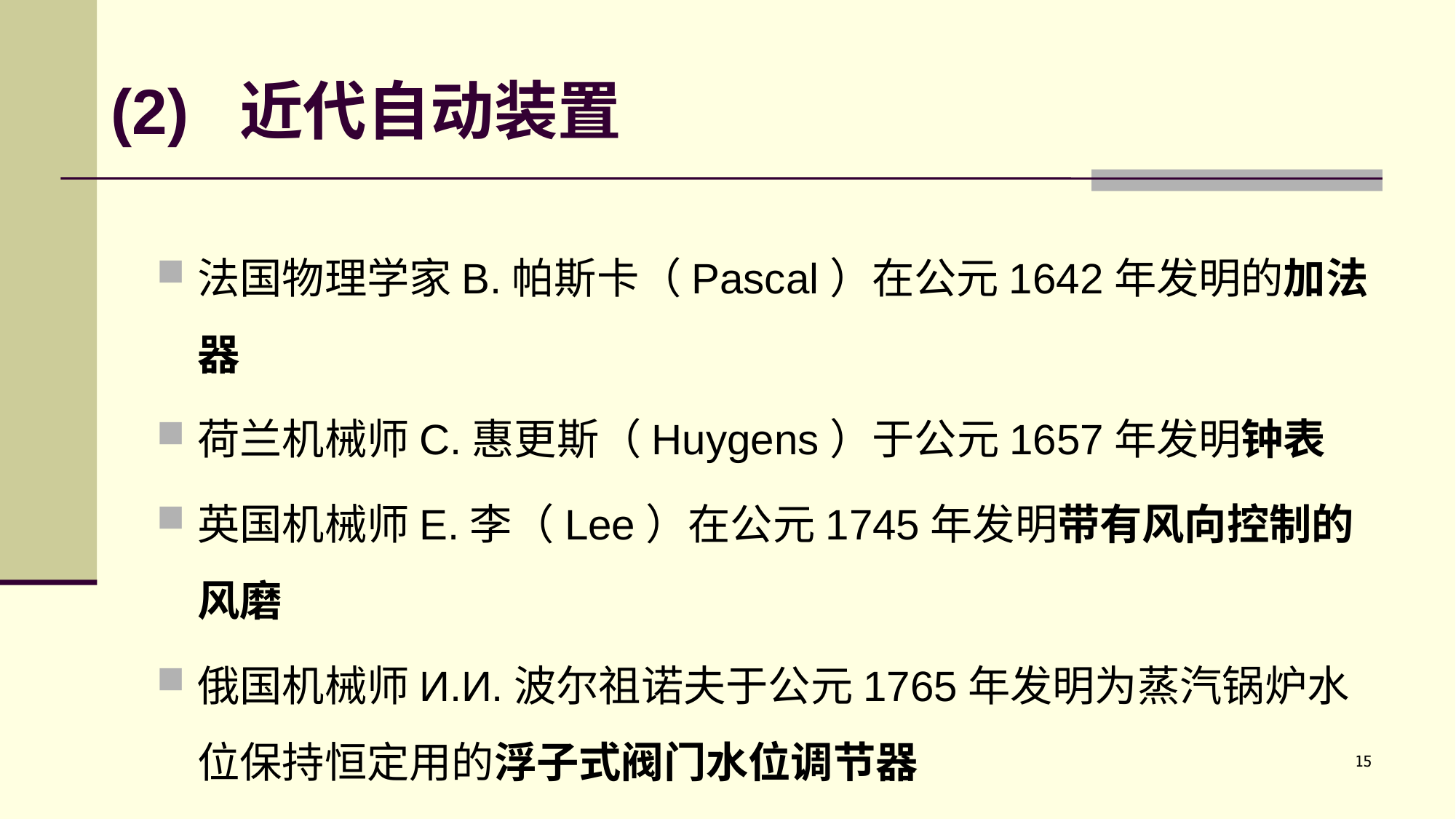

# (2)  近代自动装置
法国物理学家B.帕斯卡（Pascal）在公元1642年发明的加法器
荷兰机械师C.惠更斯（Huygens）于公元1657年发明钟表
英国机械师E.李（Lee）在公元1745年发明带有风向控制的风磨
俄国机械师И.И.波尔祖诺夫于公元1765年发明为蒸汽锅炉水位保持恒定用的浮子式阀门水位调节器
15